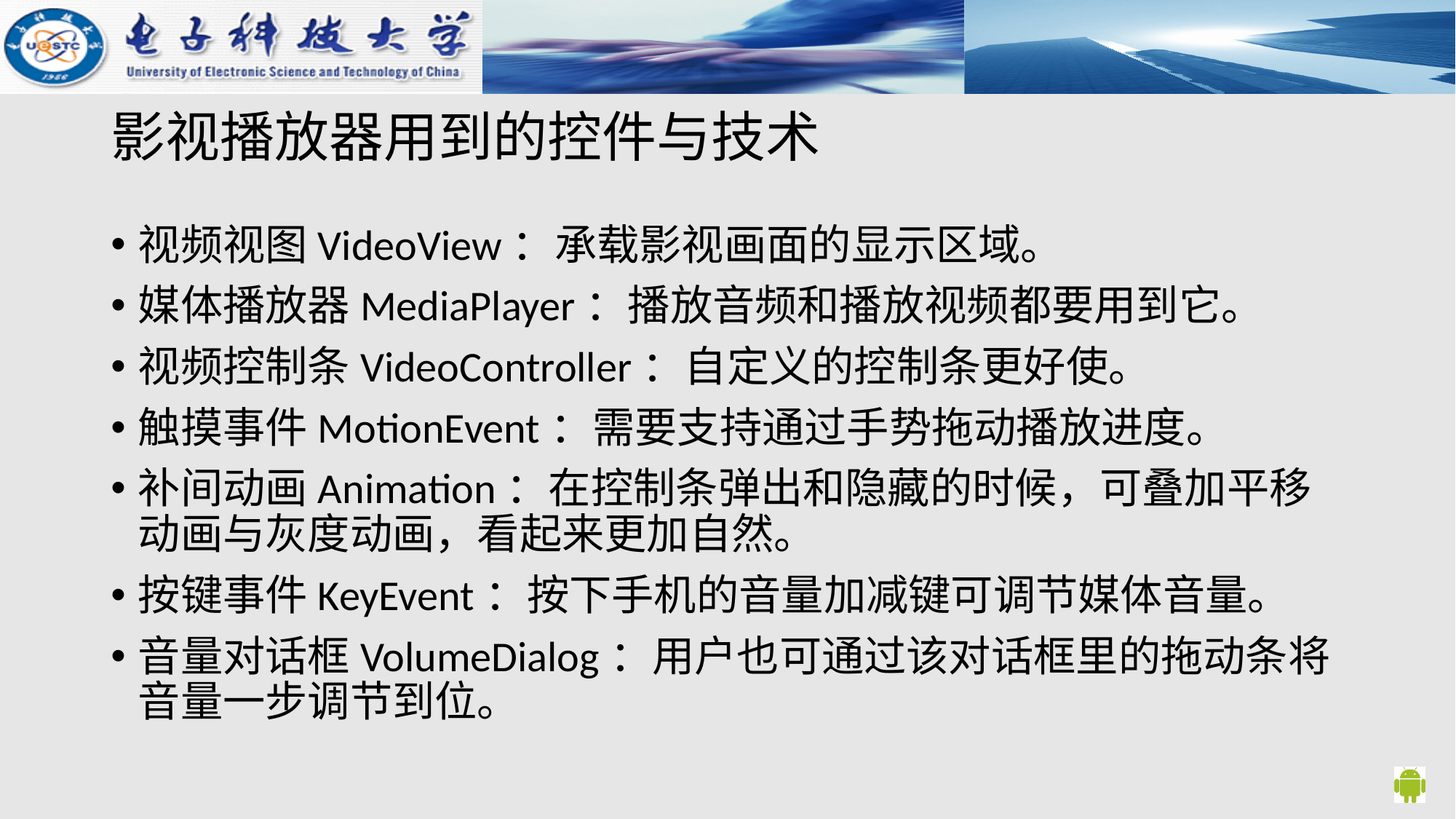

# 影视播放器用到的控件与技术
视频视图VideoView：承载影视画面的显示区域。
媒体播放器MediaPlayer：播放音频和播放视频都要用到它。
视频控制条VideoController：自定义的控制条更好使。
触摸事件MotionEvent：需要支持通过手势拖动播放进度。
补间动画Animation：在控制条弹出和隐藏的时候，可叠加平移动画与灰度动画，看起来更加自然。
按键事件KeyEvent：按下手机的音量加减键可调节媒体音量。
音量对话框VolumeDialog：用户也可通过该对话框里的拖动条将音量一步调节到位。